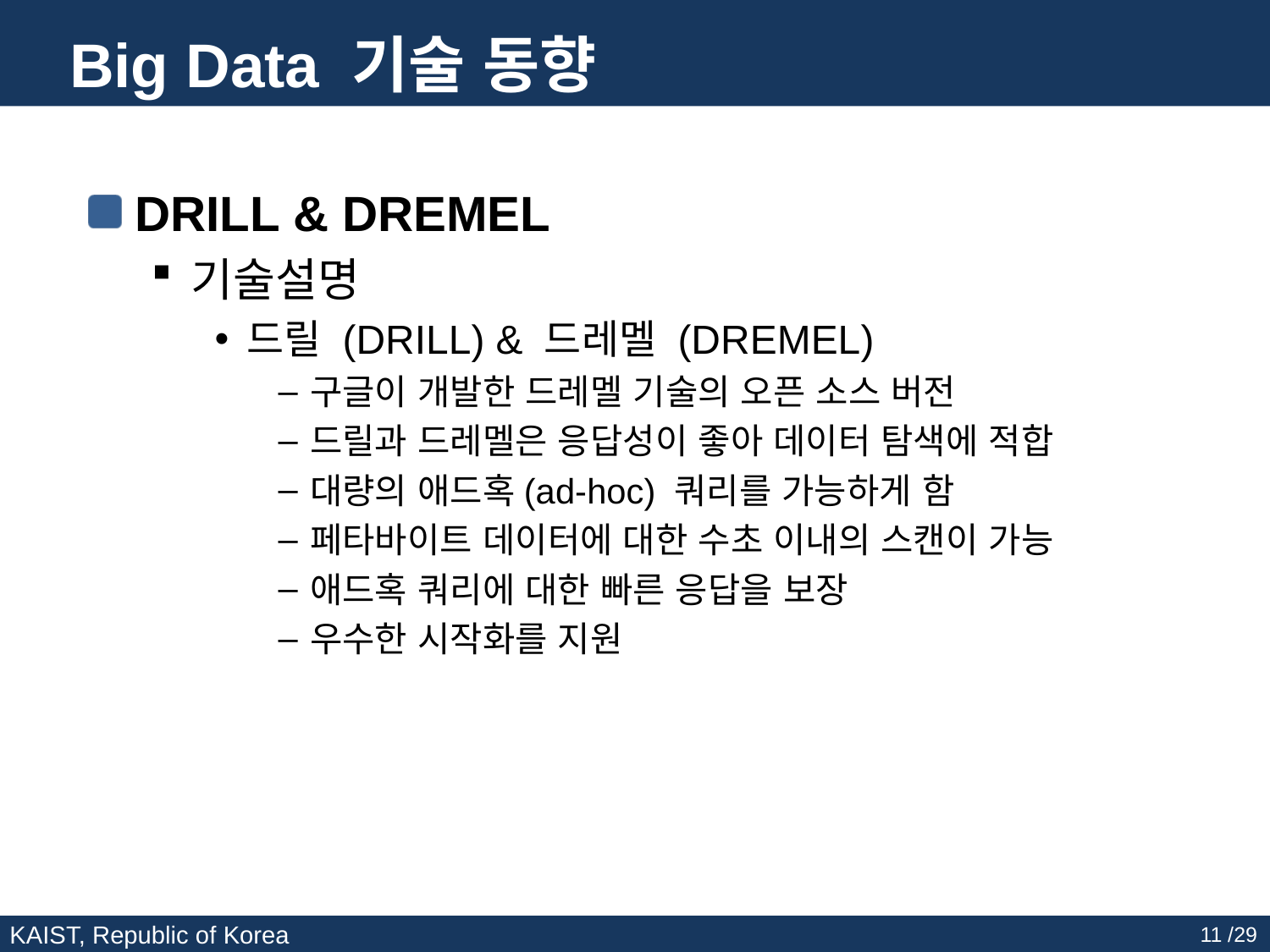

# Big Data 기술 동향
DRILL & DREMEL
기술설명
드릴 (DRILL) & 드레멜 (DREMEL)
구글이 개발한 드레멜 기술의 오픈 소스 버전
드릴과 드레멜은 응답성이 좋아 데이터 탐색에 적합
대량의 애드혹(ad-hoc) 쿼리를 가능하게 함
페타바이트 데이터에 대한 수초 이내의 스캔이 가능
애드혹 쿼리에 대한 빠른 응답을 보장
우수한 시작화를 지원

11